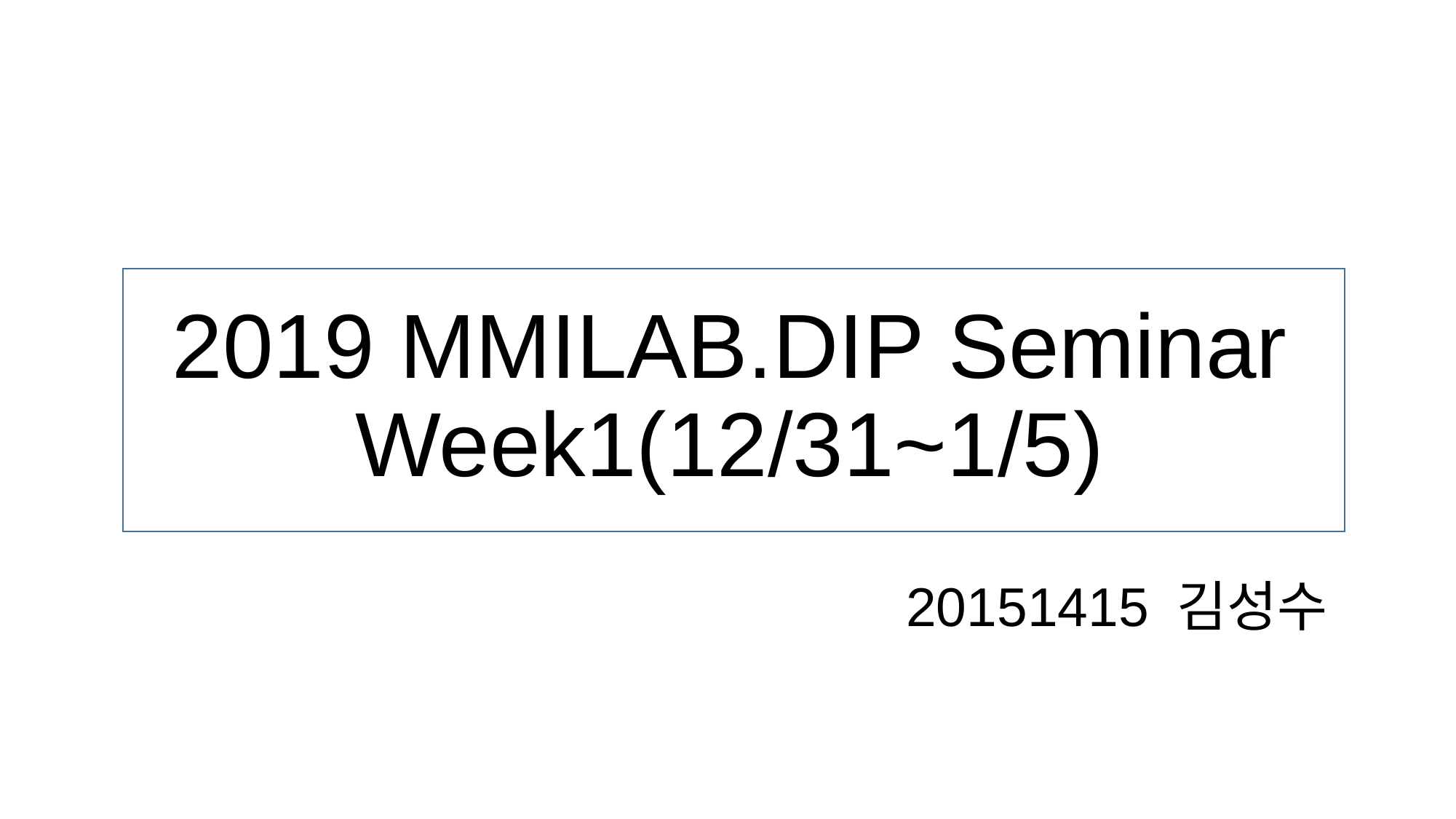

# 2019 MMILAB.DIP Seminar Week1(12/31~1/5)

20151415 김성수